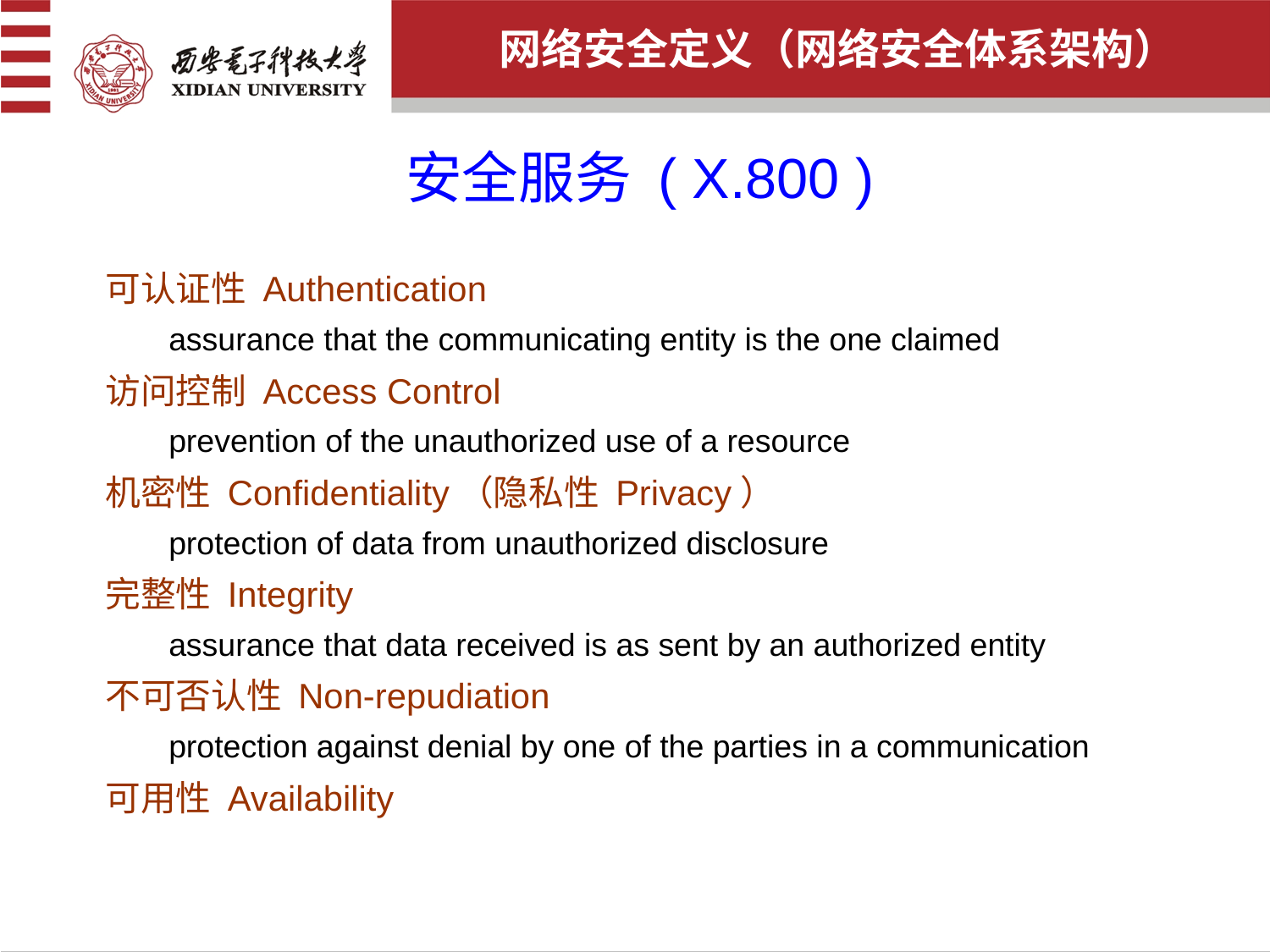

网络安全定义（网络安全体系架构）
安全服务 ( X.800 )
可认证性 Authentication
assurance that the communicating entity is the one claimed
访问控制 Access Control
prevention of the unauthorized use of a resource
机密性 Confidentiality（隐私性 Privacy）
protection of data from unauthorized disclosure
完整性 Integrity
assurance that data received is as sent by an authorized entity
不可否认性 Non-repudiation
protection against denial by one of the parties in a communication
可用性 Availability